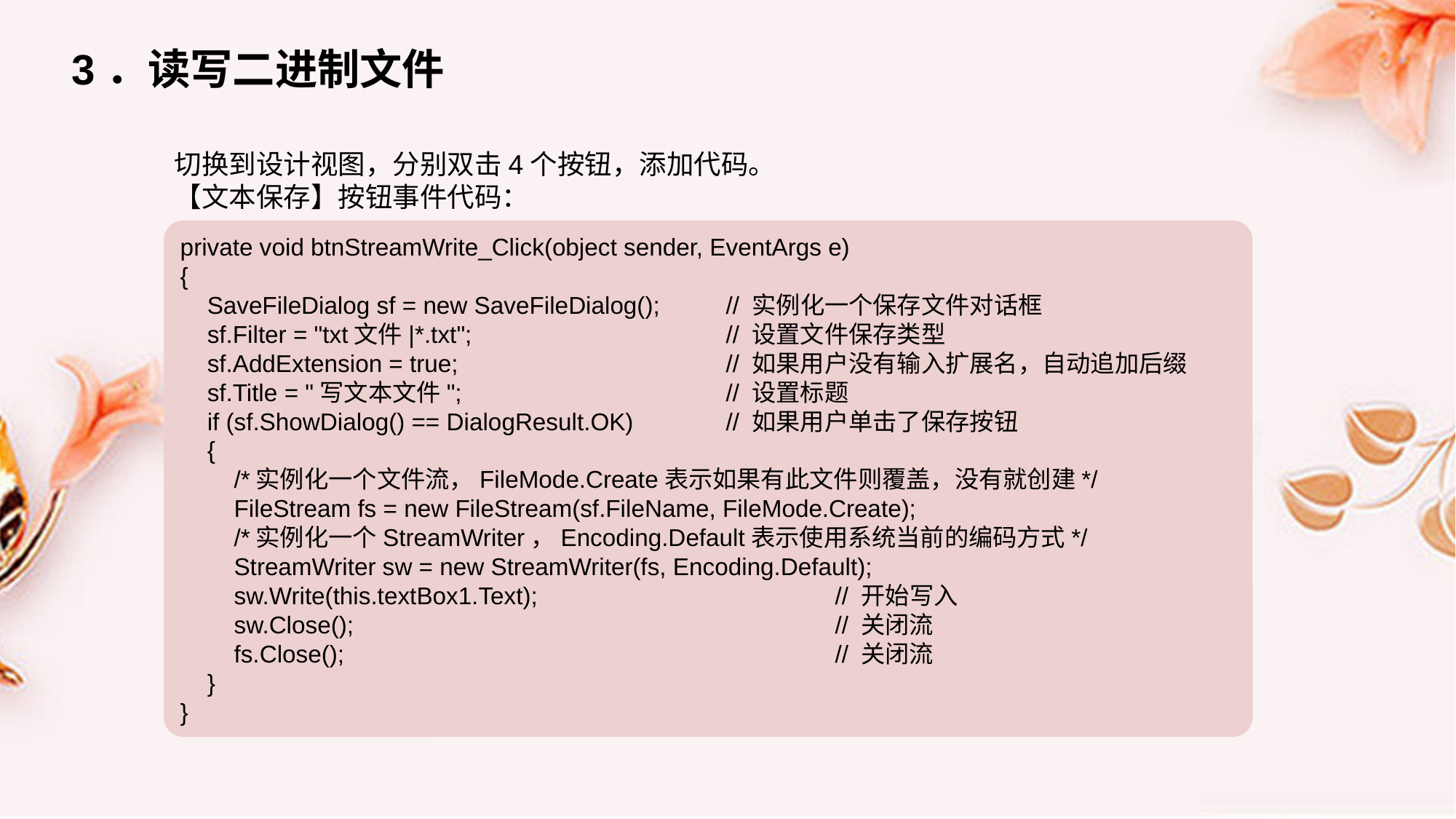

3．读写二进制文件
切换到设计视图，分别双击4个按钮，添加代码。
【文本保存】按钮事件代码：
private void btnStreamWrite_Click(object sender, EventArgs e)
{
    SaveFileDialog sf = new SaveFileDialog();   	// 实例化一个保存文件对话框
    sf.Filter = "txt文件|*.txt";			// 设置文件保存类型
    sf.AddExtension = true;                   		// 如果用户没有输入扩展名，自动追加后缀
    sf.Title = "写文本文件";                  		// 设置标题
    if (sf.ShowDialog() == DialogResult.OK)	// 如果用户单击了保存按钮
    {
        /*实例化一个文件流，FileMode.Create表示如果有此文件则覆盖，没有就创建*/
        FileStream fs = new FileStream(sf.FileName, FileMode.Create);
        /*实例化一个StreamWriter，Encoding.Default表示使用系统当前的编码方式*/
        StreamWriter sw = new StreamWriter(fs, Encoding.Default);
        sw.Write(this.textBox1.Text);			// 开始写入
        sw.Close();					// 关闭流
        fs.Close();					// 关闭流
    }
}